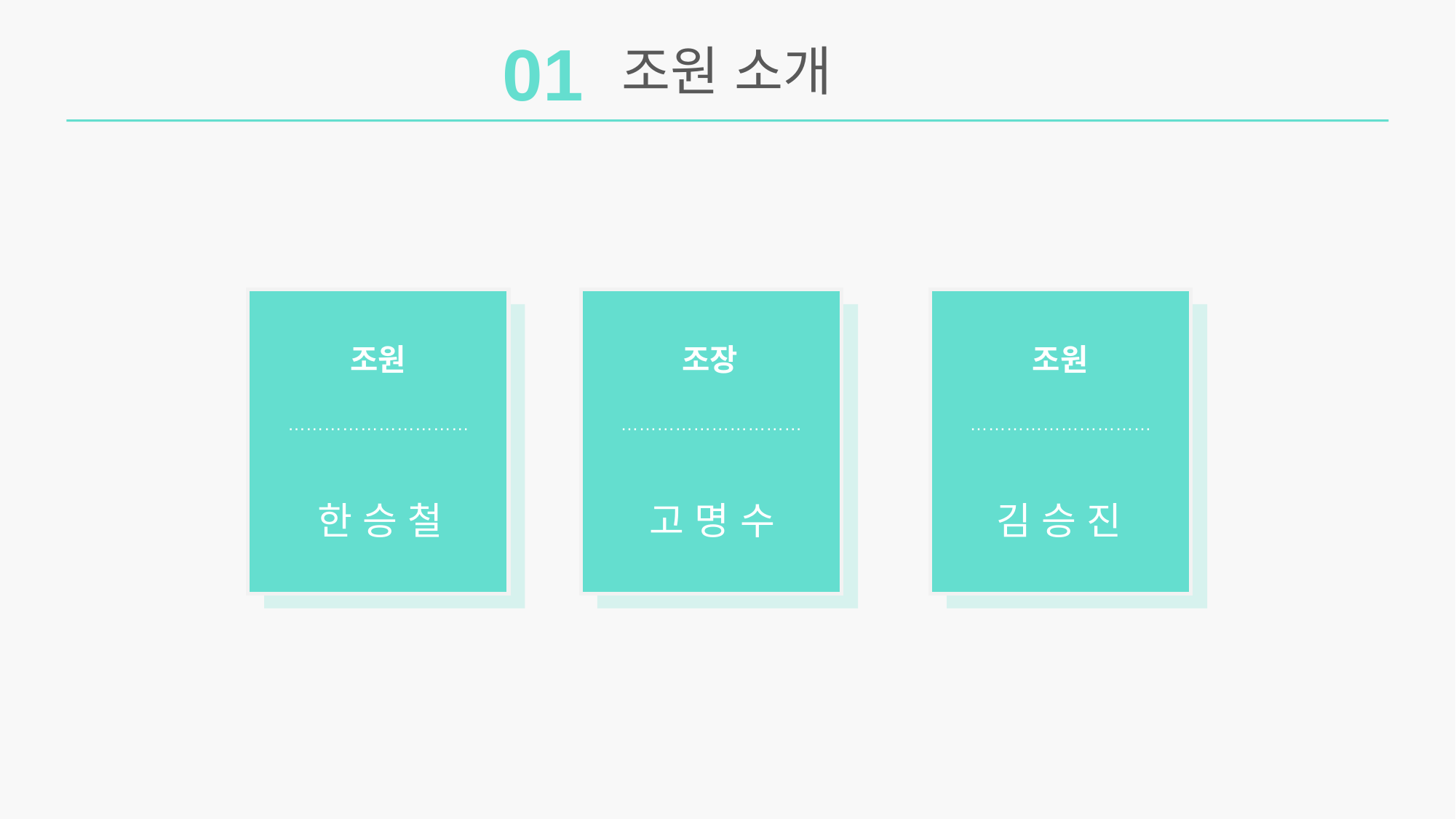

01
 조원 소개

조원
조장
조원
…………………………

…………………………

…………………………

한 승 철

고 명 수

김 승 진